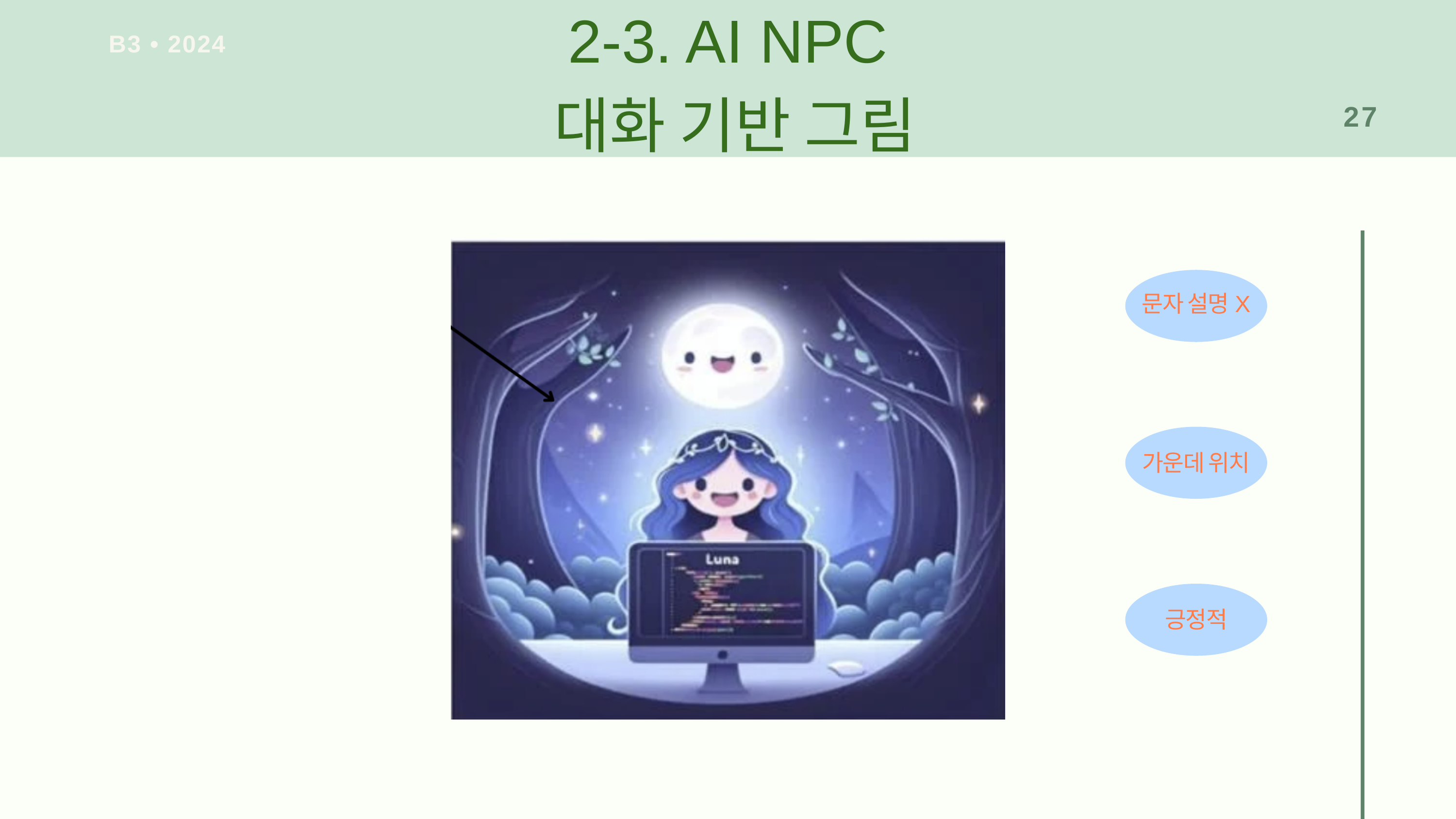

2-3. AI NPC
 대화 기반 그림

B3 • 2024
27

문자 설명X

가운데 위치

긍정적